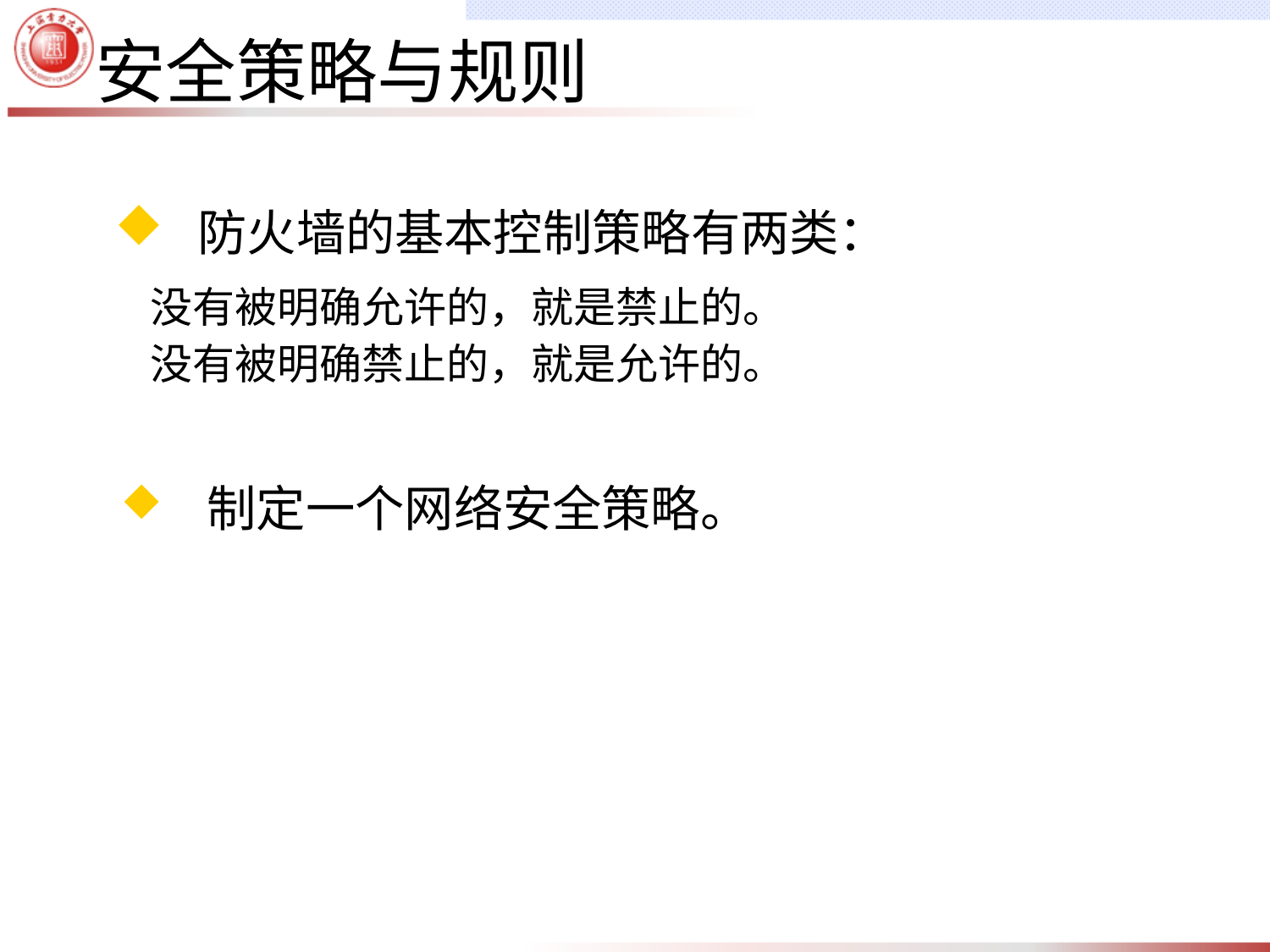

安全策略与规则
  防火墙的基本控制策略有两类：
                没有被明确允许的，就是禁止的。
                没有被明确禁止的，就是允许的。
   制定一个网络安全策略。